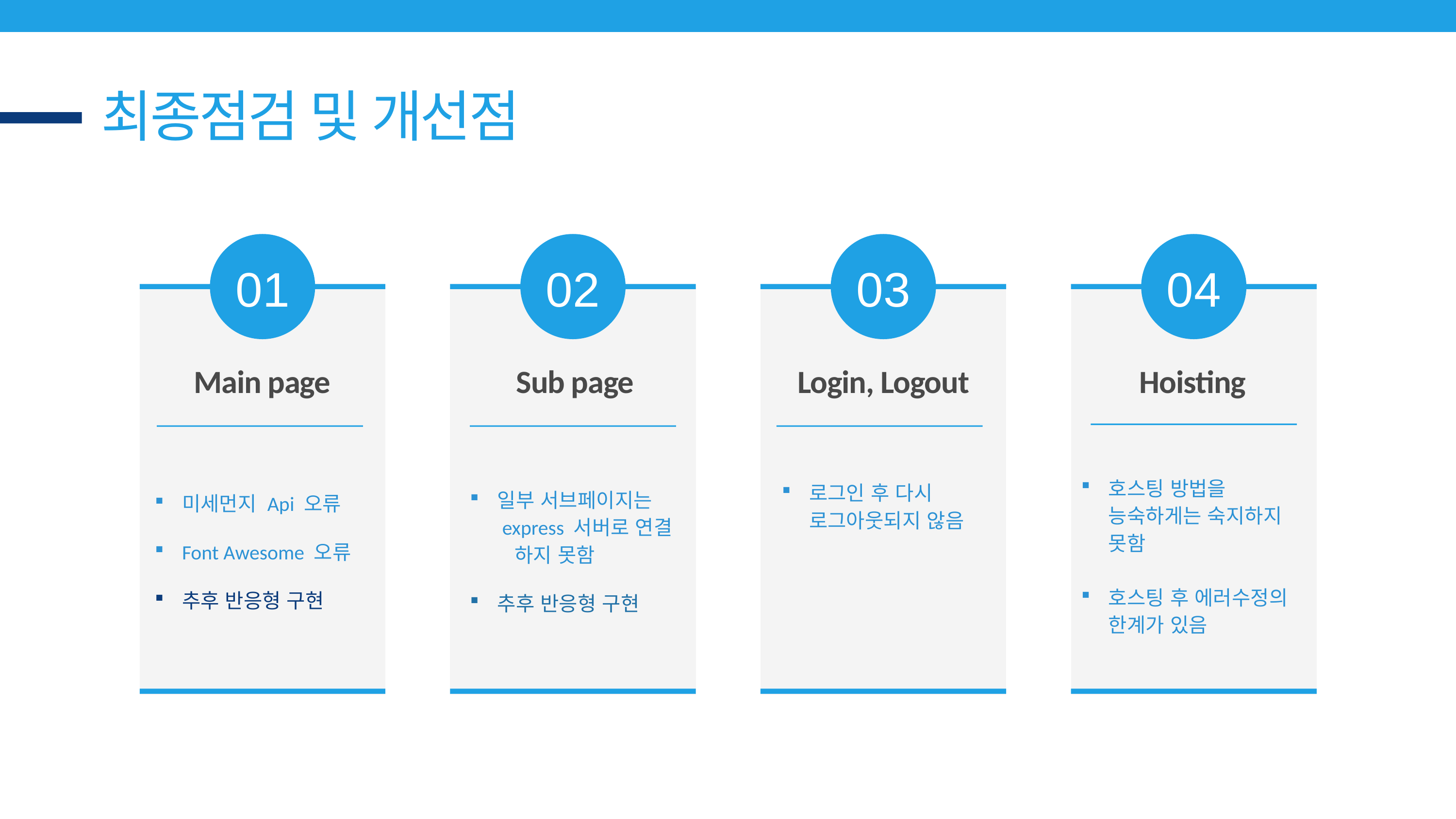

최종점검 및 개선점

01

02

03

04

Main page
Sub page
Login, Logout
Hoisting

미세먼지 Api 오류
Font Awesome 오류
추후 반응형 구현
호스팅 방법을  능숙하게는 숙지하지 못함

호스팅 후 에러수정의 한계가 있음
로그인 후 다시 로그아웃되지 않음
일부 서브페이지는
       express 서버로 연결
       하지 못함
추후 반응형 구현